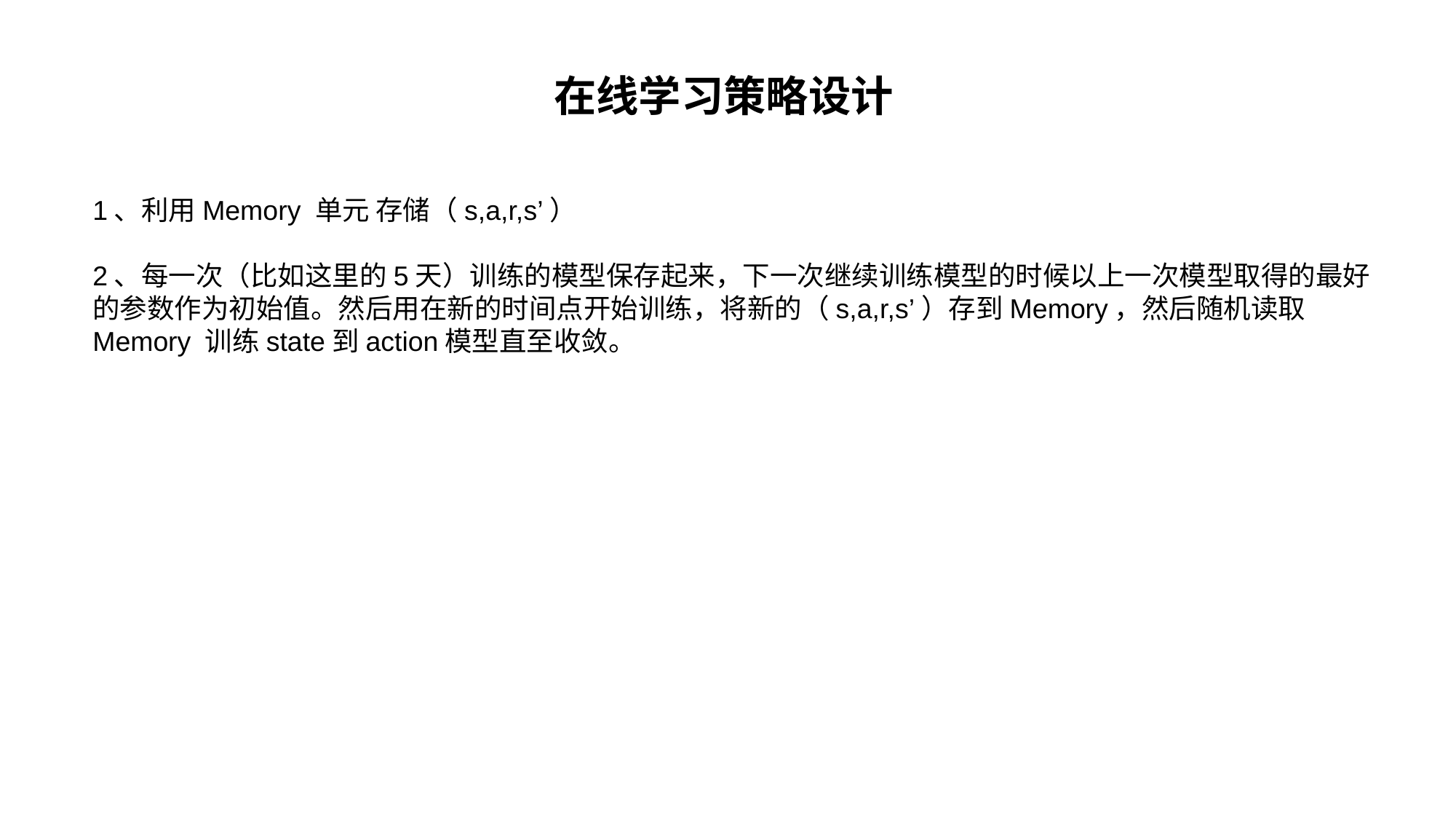

在线学习策略设计
1、利用Memory 单元 存储（s,a,r,s’）

2、每一次（比如这里的5天）训练的模型保存起来，下一次继续训练模型的时候以上一次模型取得的最好的参数作为初始值。然后用在新的时间点开始训练，将新的（s,a,r,s’）存到Memory，然后随机读取Memory 训练state到action模型直至收敛。